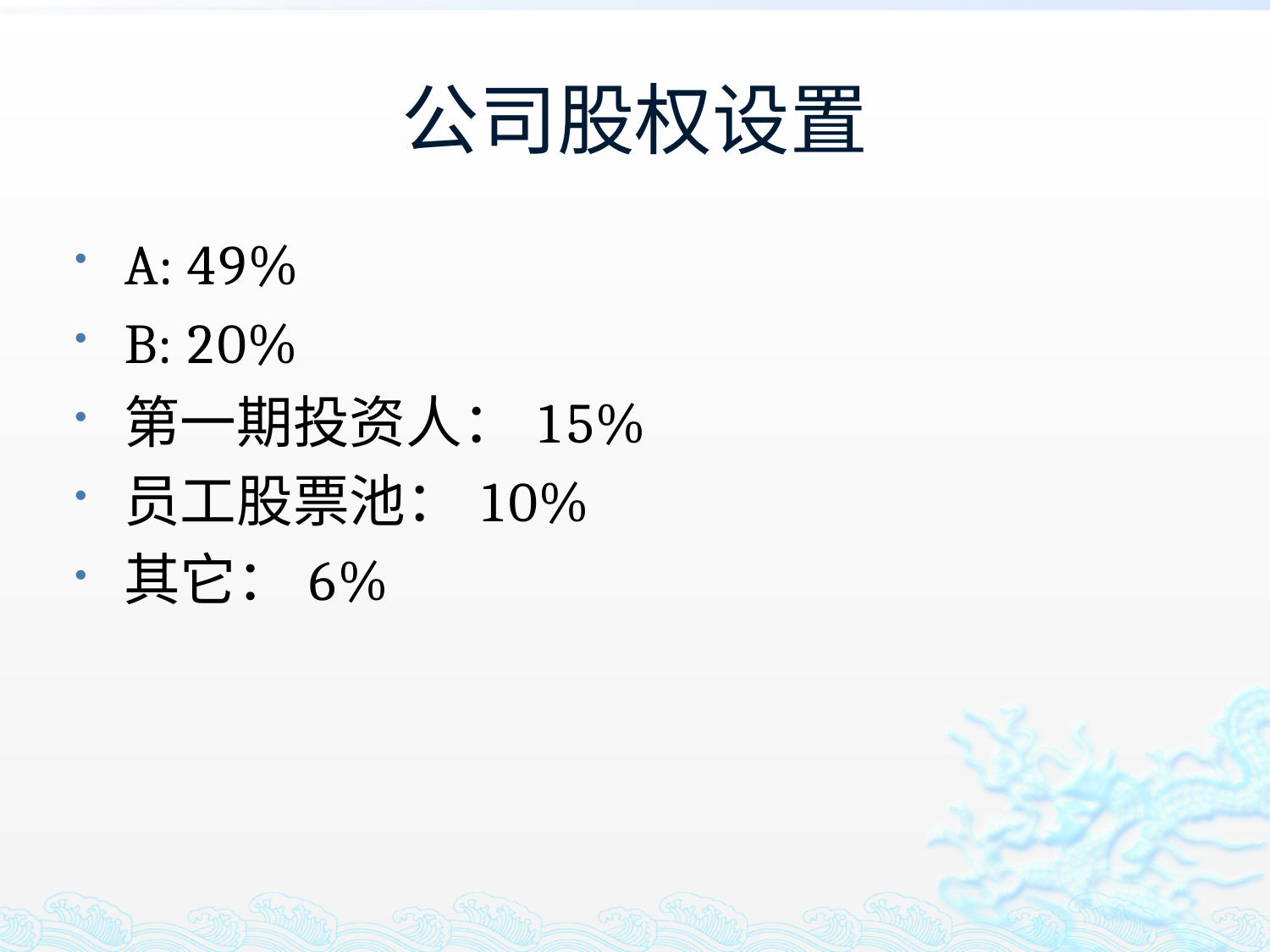

# 公司股权设置
A: 49%
B: 20%
第一期投资人：15%
员工股票池：10%
其它：6%